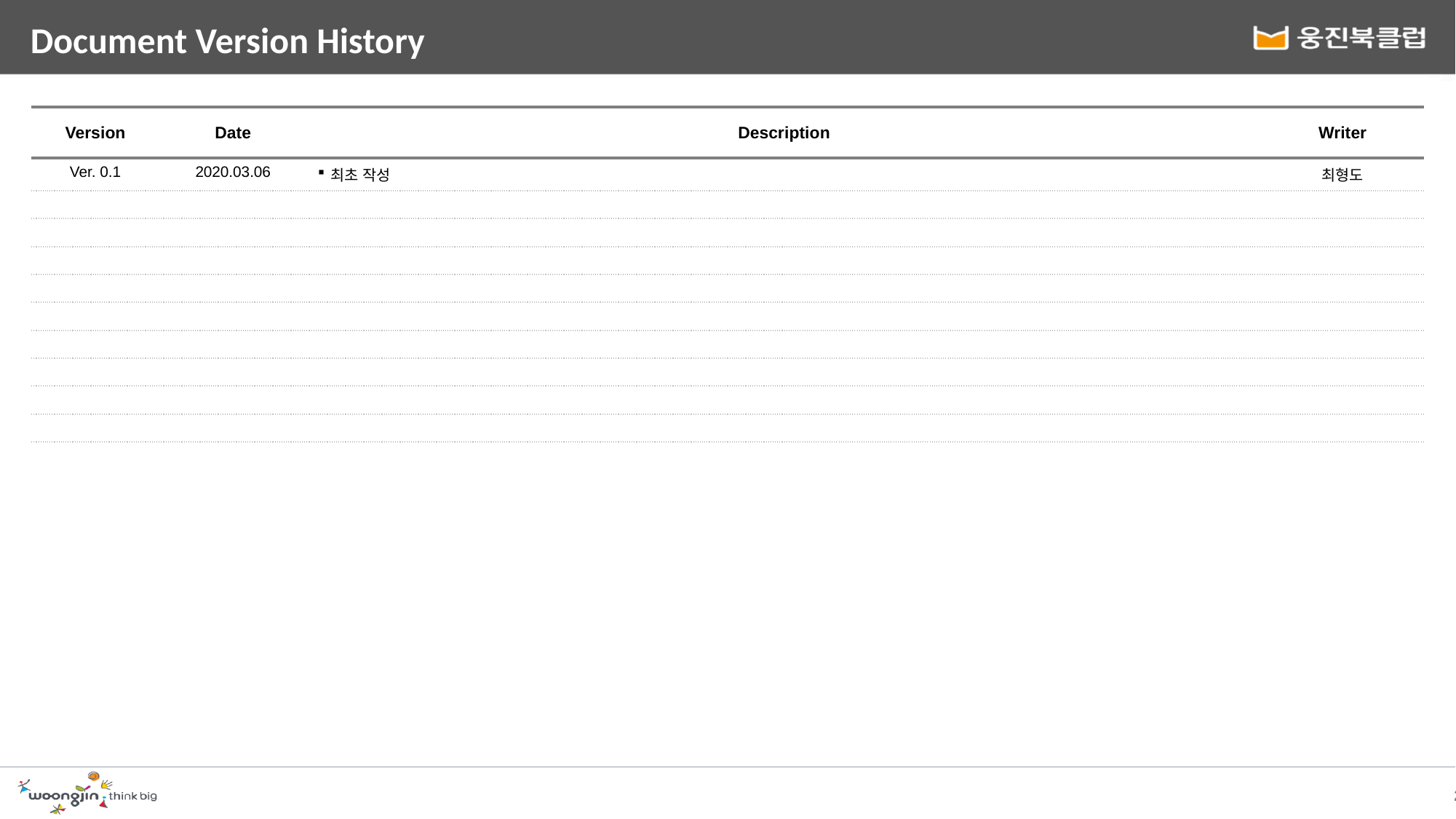

# Document Version History
| Version | Date | Description | Writer |
| --- | --- | --- | --- |
| Ver. 0.1 | 2020.03.06 | 최초 작성 | 최형도 |
|  |  |  |  |
|  |  |  |  |
|  |  |  |  |
|  |  |  |  |
|  |  |  |  |
|  |  |  |  |
|  |  |  |  |
|  |  |  |  |
|  |  |  |  |